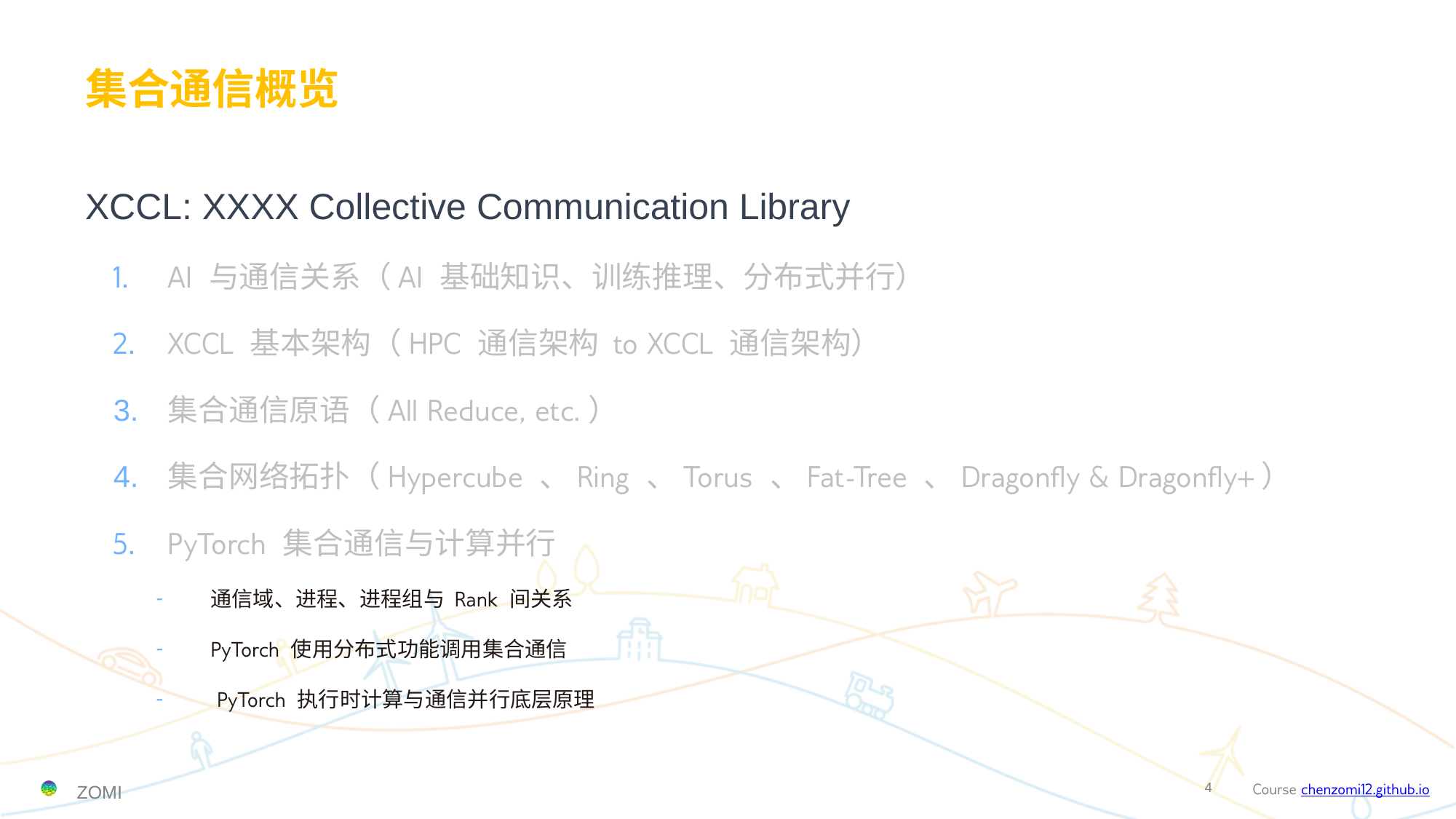

# 集合通信概览
XCCL: XXXX Collective Communication Library
AI 与通信关系（AI 基础知识、训练推理、分布式并行）
XCCL 基本架构（HPC 通信架构 to XCCL 通信架构）
集合通信原语（All Reduce, etc.）
集合网络拓扑（Hypercube 、Ring 、Torus 、Fat-Tree 、Dragonfly & Dragonfly+）
PyTorch 集合通信与计算并行
通信域、进程、进程组与 Rank 间关系
PyTorch 使用分布式功能调用集合通信
 PyTorch 执行时计算与通信并行底层原理